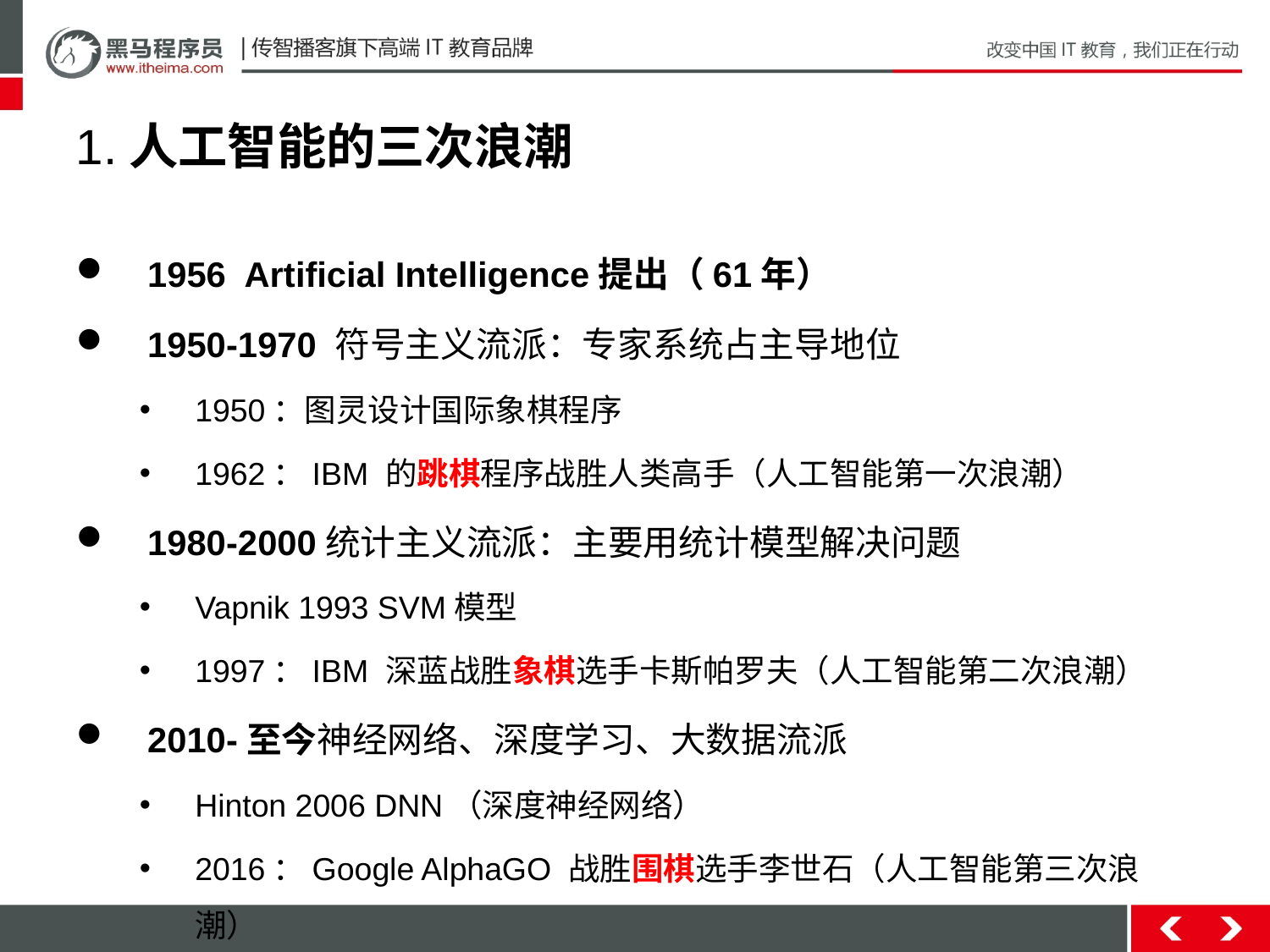

# 1.人工智能的三次浪潮
1956  Artificial Intelligence提出（61年）
1950-1970 符号主义流派：专家系统占主导地位
1950：图灵设计国际象棋程序
1962：IBM 的跳棋程序战胜人类高手（人工智能第一次浪潮）
1980-2000统计主义流派：主要用统计模型解决问题
Vapnik 1993 SVM模型
1997：IBM 深蓝战胜象棋选手卡斯帕罗夫（人工智能第二次浪潮）
2010-至今神经网络、深度学习、大数据流派
Hinton 2006 DNN（深度神经网络）
2016：Google AlphaGO 战胜围棋选手李世石（人工智能第三次浪潮）